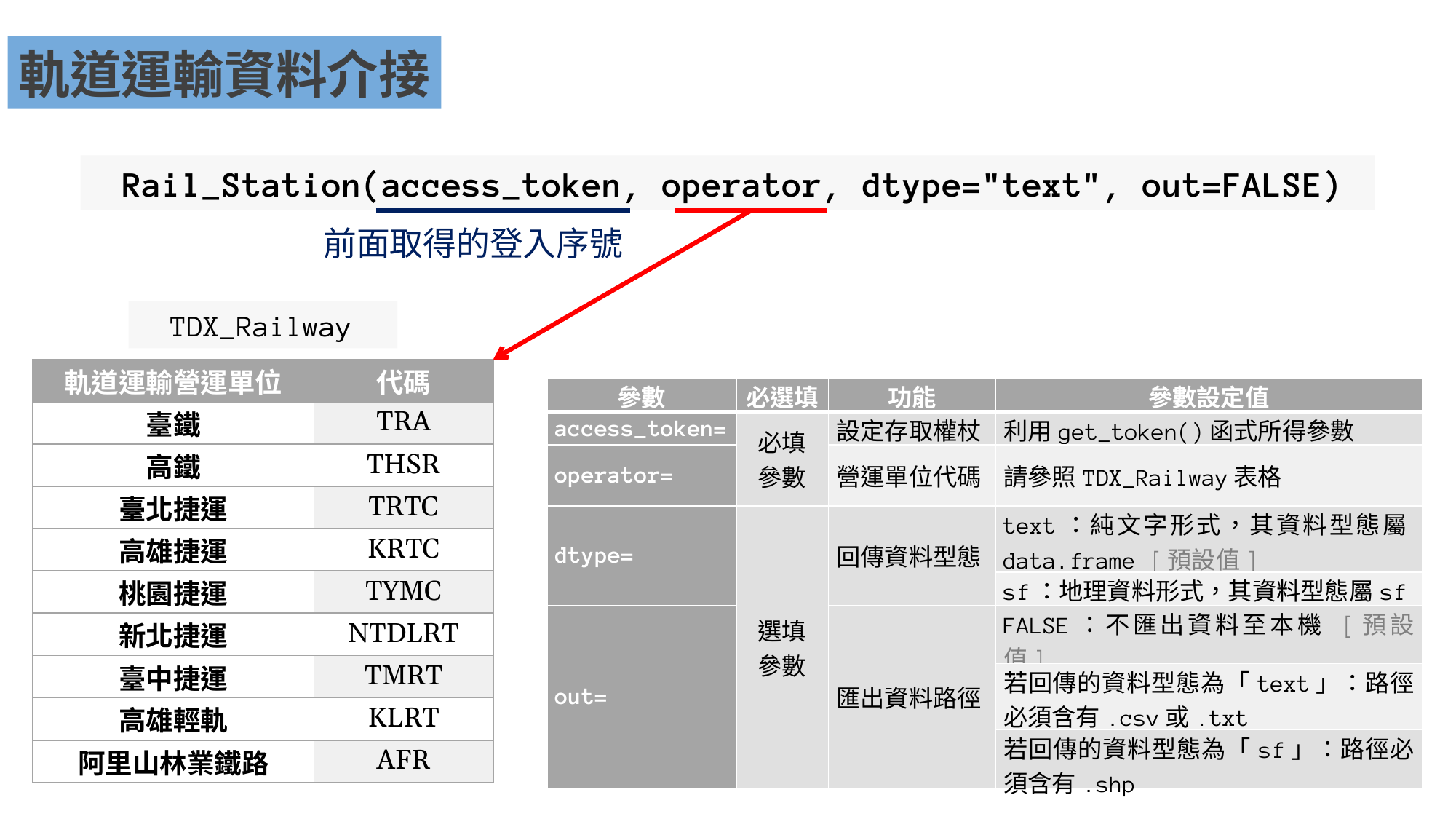

軌道運輸資料介接
Rail_Station(access_token, operator, dtype="text", out=FALSE)
前面取得的登入序號
TDX_Railway
| 軌道運輸營運單位 | 代碼 |
| --- | --- |
| 臺鐵 | TRA |
| 高鐵 | THSR |
| 臺北捷運 | TRTC |
| 高雄捷運 | KRTC |
| 桃園捷運 | TYMC |
| 新北捷運 | NTDLRT |
| 臺中捷運 | TMRT |
| 高雄輕軌 | KLRT |
| 阿里山林業鐵路 | AFR |
| 參數 | 必選填 | 功能 | 參數設定值 |
| --- | --- | --- | --- |
| access\_token= | 必填 參數 | 設定存取權杖 | 利用get\_token()函式所得參數 |
| operator= |  | 營運單位代碼 | 請參照TDX\_Railway表格 |
| dtype= | 選填 參數 | 回傳資料型態 | text：純文字形式，其資料型態屬data.frame [預設值] |
|  |  |  | sf：地理資料形式，其資料型態屬sf |
| out= |  | 匯出資料路徑 | FALSE：不匯出資料至本機 [預設值] |
|  |  |  | 若回傳的資料型態為「text」：路徑必須含有.csv或.txt |
|  |  |  | 若回傳的資料型態為「sf」：路徑必須含有.shp |
16